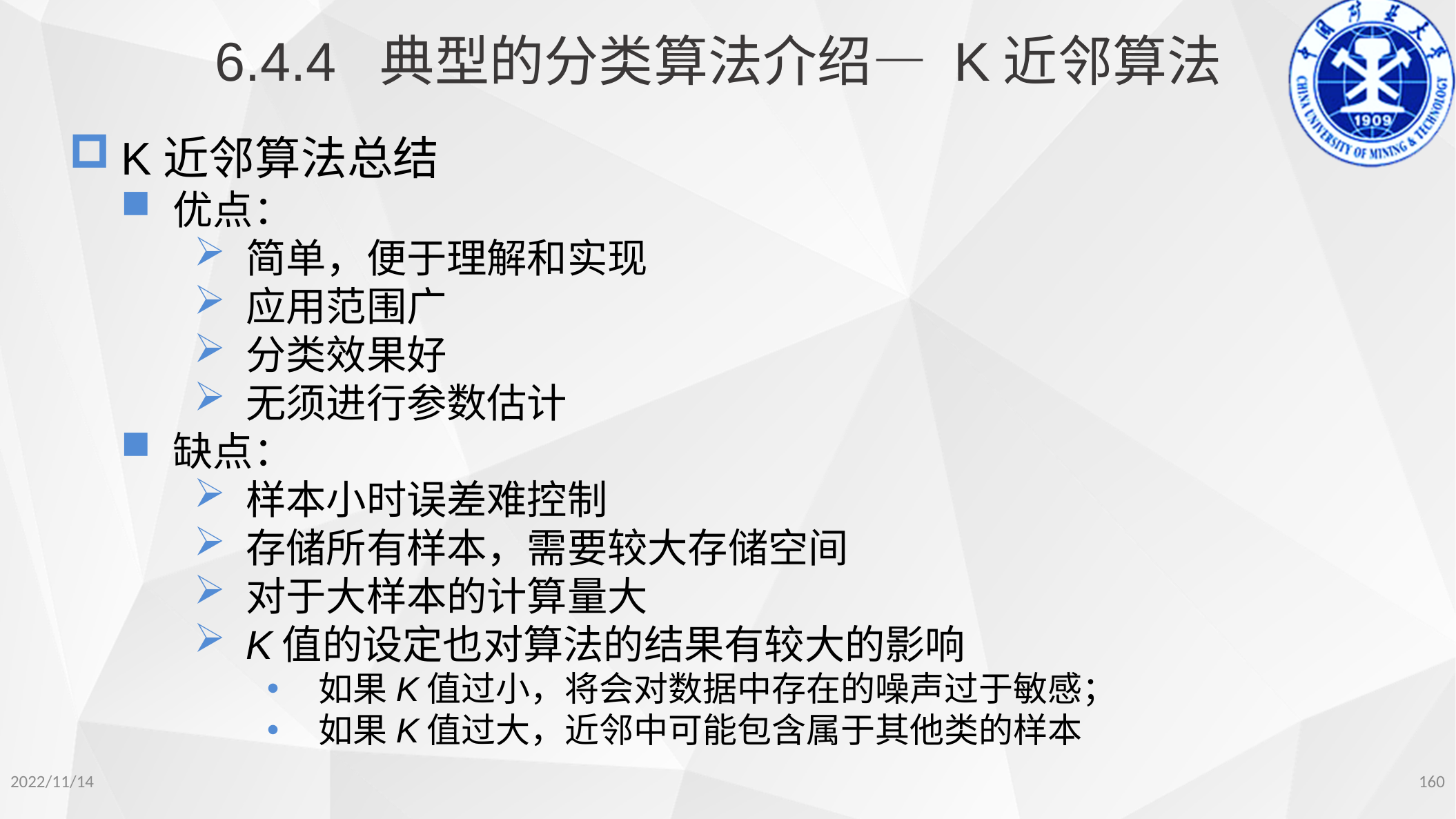

6.4.4  典型的分类算法介绍— K近邻算法
K近邻算法总结
优点：
简单，便于理解和实现
应用范围广
分类效果好
无须进行参数估计
缺点：
样本小时误差难控制
存储所有样本，需要较大存储空间
对于大样本的计算量大
K值的设定也对算法的结果有较大的影响
如果K值过小，将会对数据中存在的噪声过于敏感；
如果K值过大，近邻中可能包含属于其他类的样本
160
2022/11/14